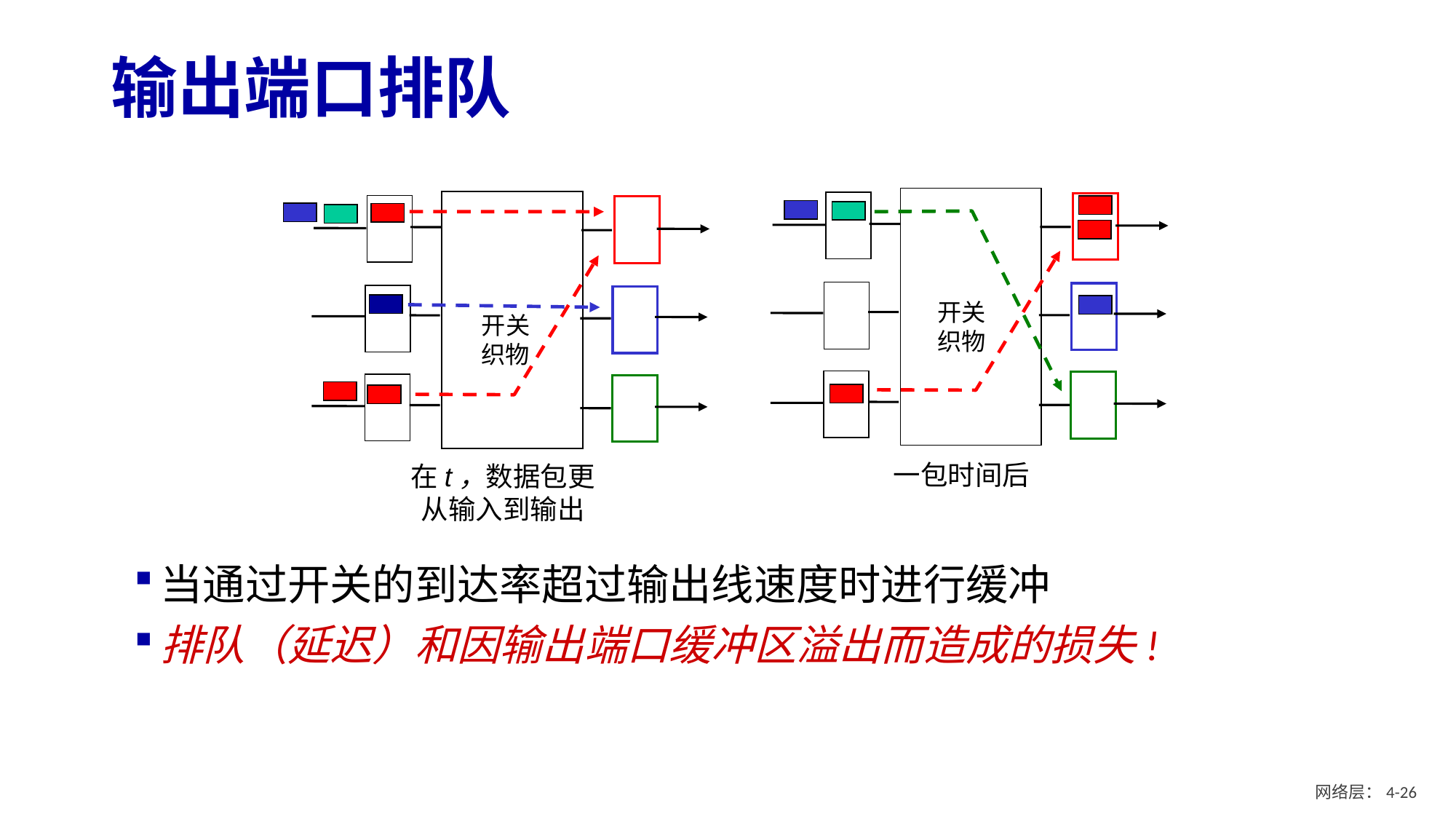

# 输出端口排队

开关
织物

开关
织物

一包时间后
在t，数据包更
从输入到输出
当通过开关的到达率超过输出线速度时进行缓冲
排队（延迟）和因输出端口缓冲区溢出而造成的损失!
网络层：4-26